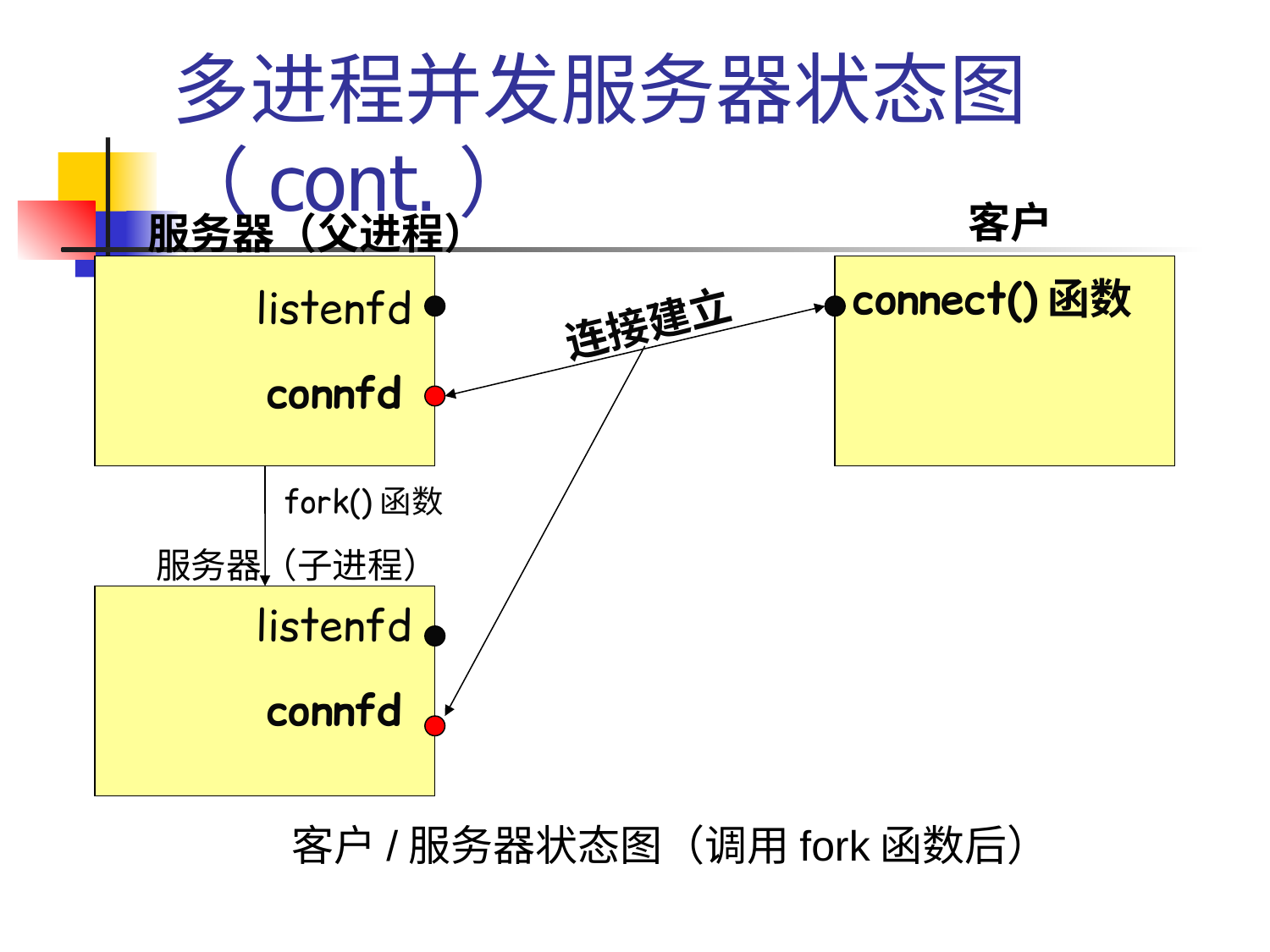

# 多进程并发服务器状态图（cont.）
客户
服务器（父进程）

connect()函数
listenfd
连接建立

connfd

fork()函数
服务器（子进程）

listenfd

connfd

客户/服务器状态图（调用fork函数后）